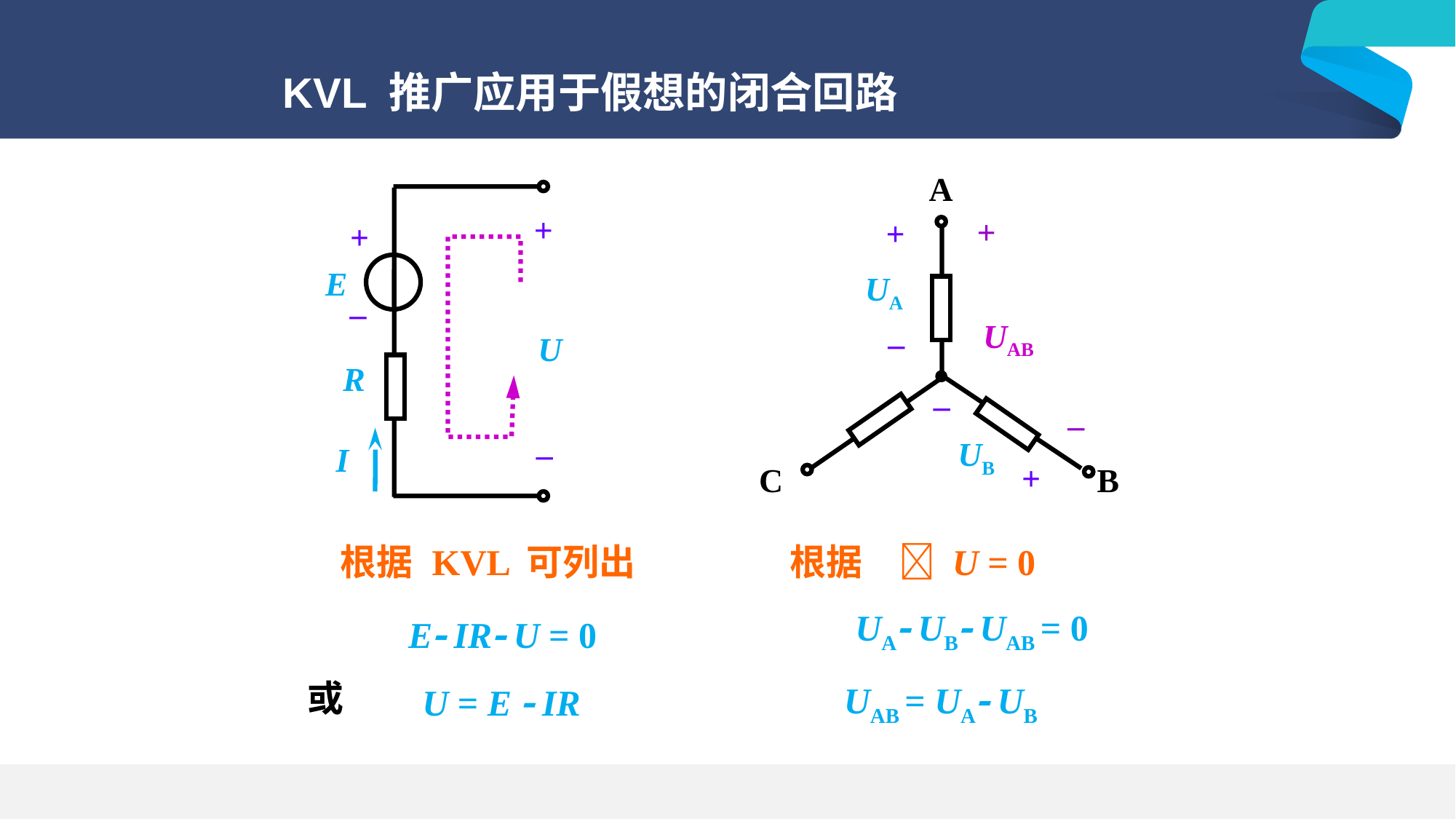

KVL 推广应用于假想的闭合回路
A

C
B

+
+

E

_
U
R

_
I

+
UAB
_
+
UA
_

_
UB
+
根据 KVL 可列出
根据　∑ U = 0
UA− UB− UAB = 0
E− IR− U = 0
或
U = E − IR
UAB = UA− UB